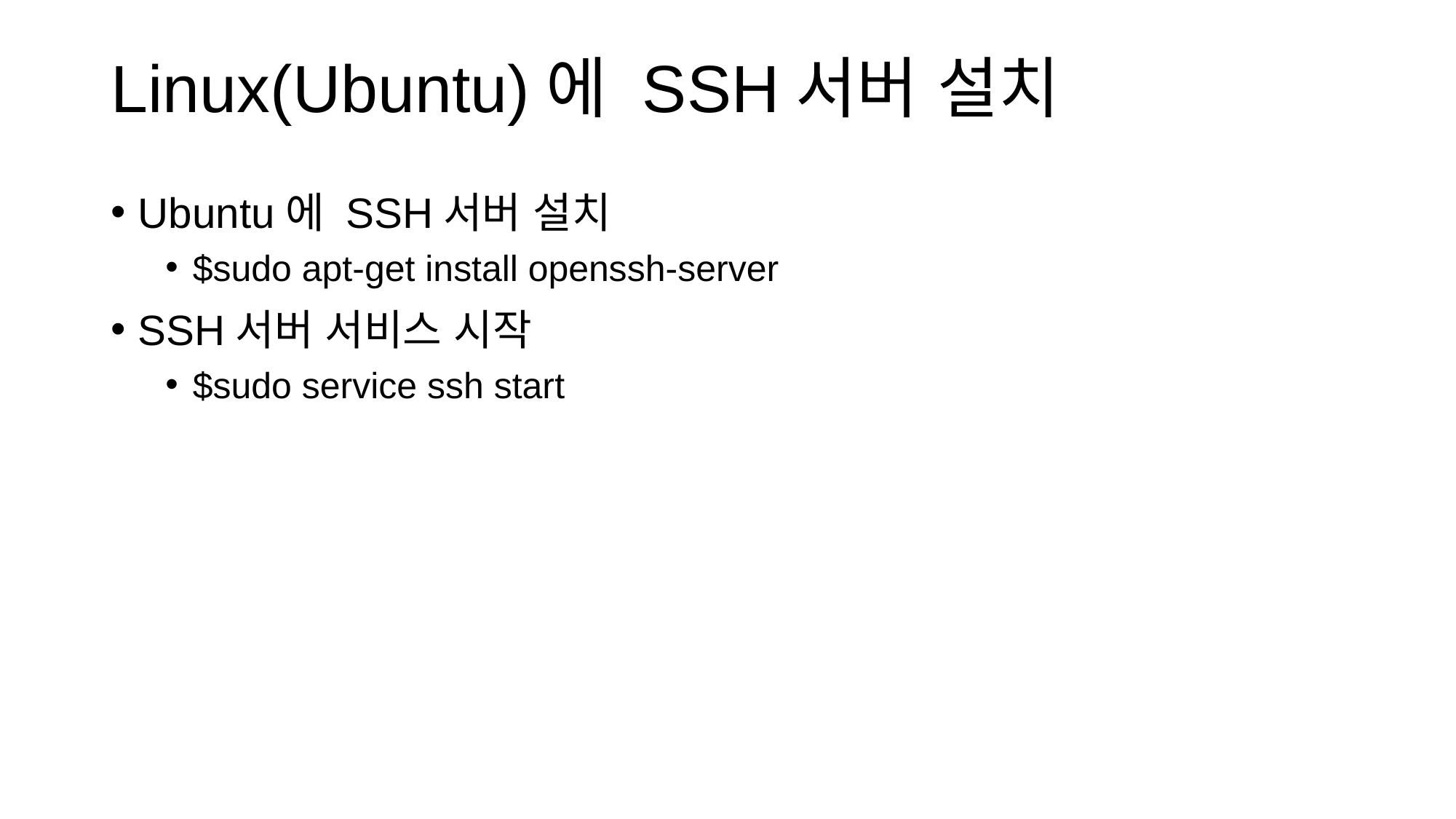

# Linux(Ubuntu)에 SSH서버 설치
Ubuntu에 SSH서버 설치
$sudo apt-get install openssh-server
SSH서버 서비스 시작
$sudo service ssh start